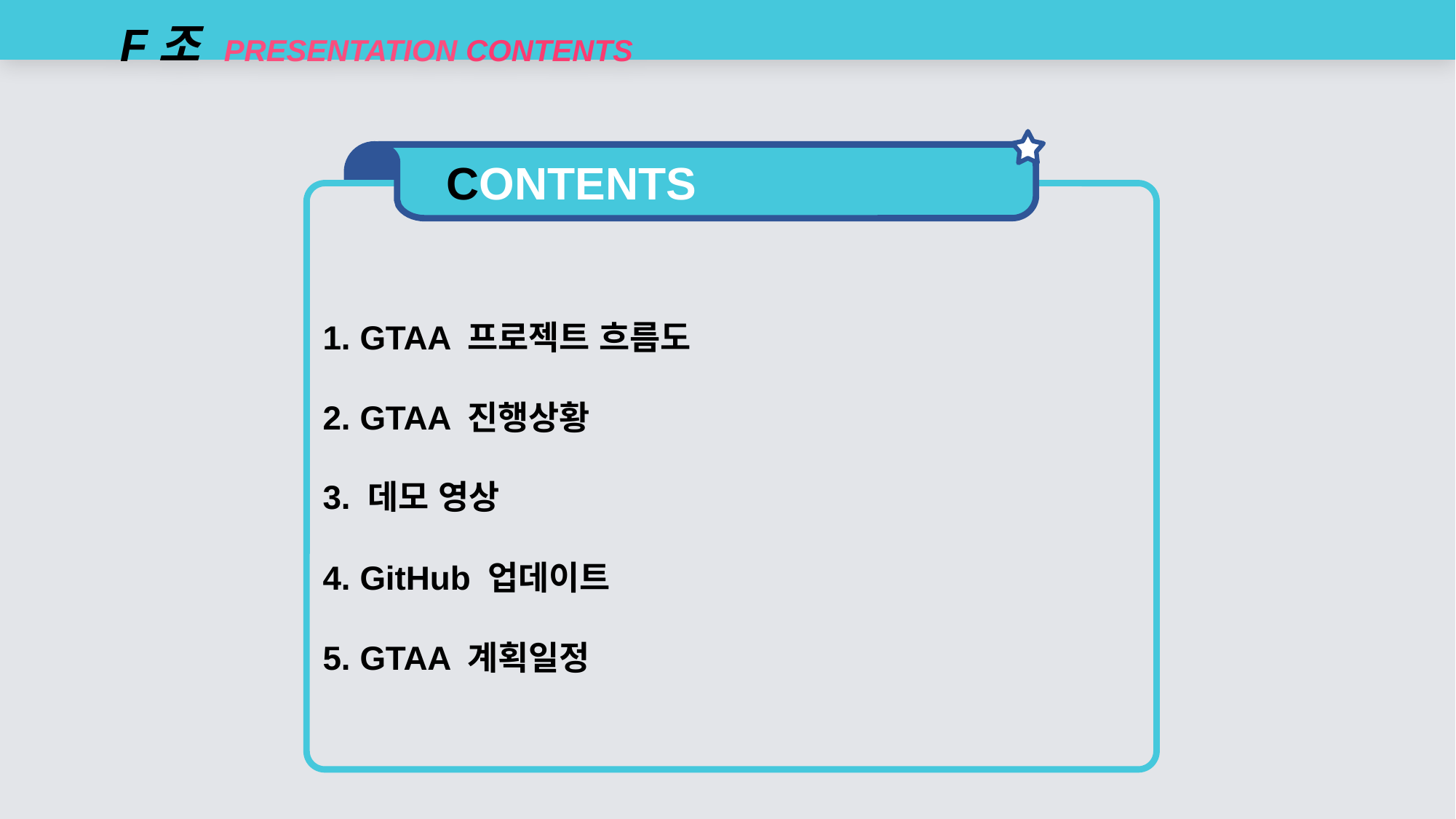

F조 PRESENTATION CONTENTS

CONTENTS
1. GTAA 프로젝트 흐름도
2. GTAA 진행상황
3. 데모 영상
4. GitHub 업데이트
5. GTAA 계획일정